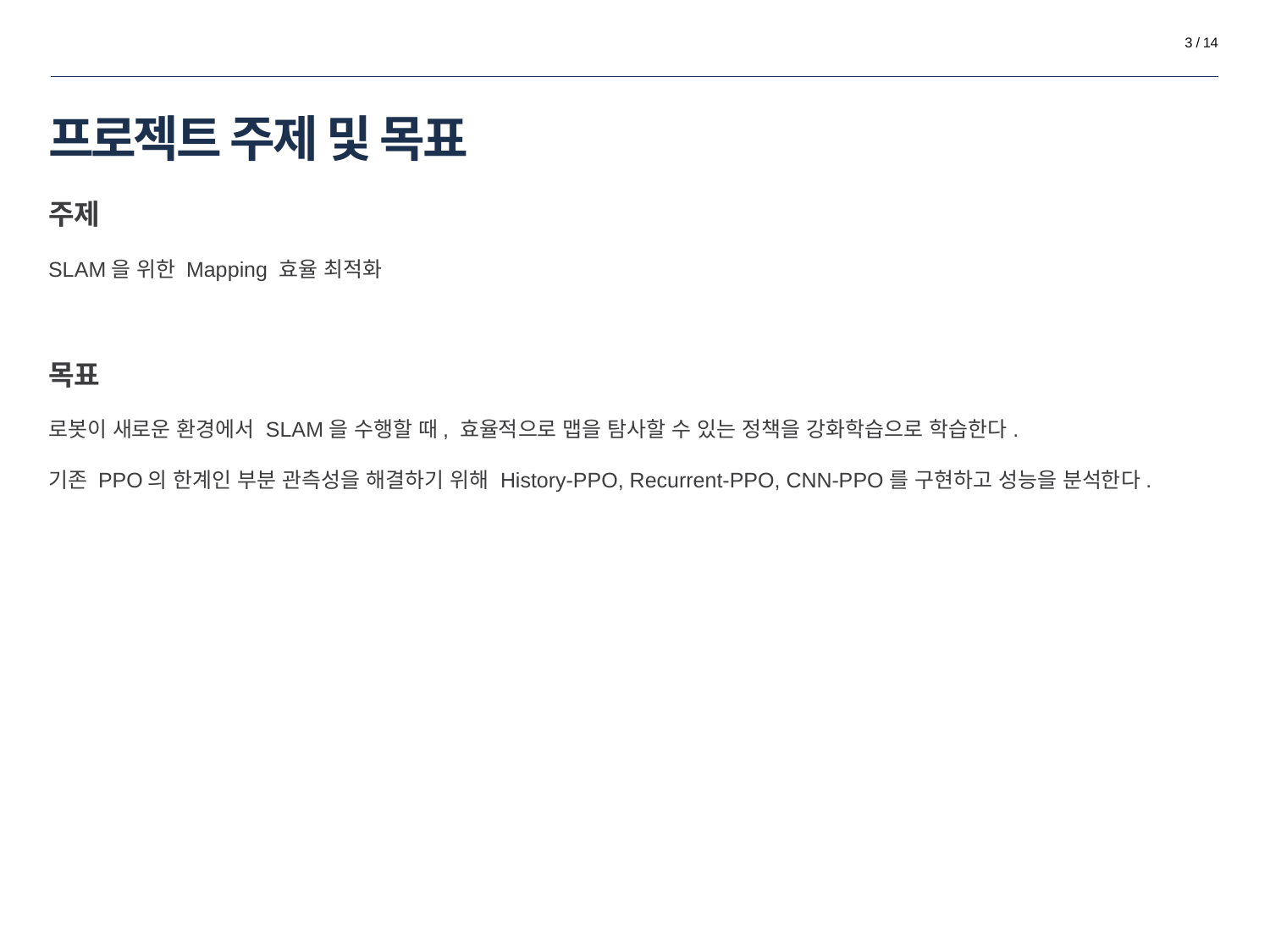

3 / 14
# 프로젝트 주제 및 목표
주제

SLAM을 위한 Mapping 효율 최적화

목표

로봇이 새로운 환경에서 SLAM을 수행할 때, 효율적으로 맵을 탐사할 수 있는 정책을 강화학습으로 학습한다.

기존 PPO의 한계인 부분 관측성을 해결하기 위해 History-PPO, Recurrent-PPO, CNN-PPO를 구현하고 성능을 분석한다.